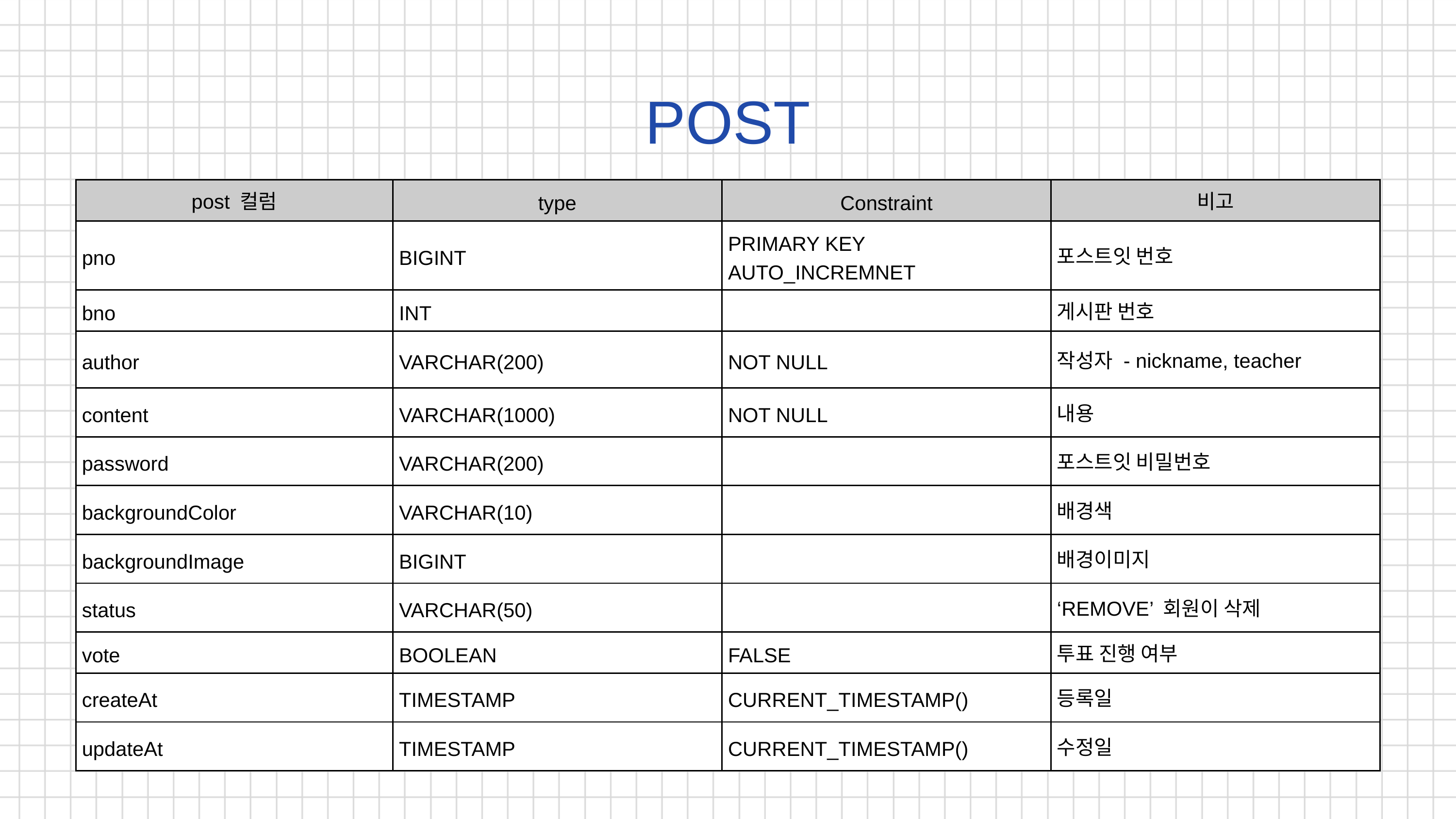

POST
| post 컬럼 | type | Constraint | 비고 |
| --- | --- | --- | --- |
| pno | BIGINT | PRIMARY KEY AUTO\_INCREMNET | 포스트잇 번호 |
| bno | INT |  | 게시판 번호 |
| author | VARCHAR(200) | NOT NULL | 작성자 - nickname, teacher |
| content | VARCHAR(1000) | NOT NULL | 내용 |
| password | VARCHAR(200) |  | 포스트잇 비밀번호 |
| backgroundColor | VARCHAR(10) |  | 배경색 |
| backgroundImage | BIGINT |  | 배경이미지 |
| status | VARCHAR(50) |  | ‘REMOVE’ 회원이 삭제 |
| vote | BOOLEAN | FALSE | 투표 진행 여부 |
| createAt | TIMESTAMP | CURRENT\_TIMESTAMP() | 등록일 |
| updateAt | TIMESTAMP | CURRENT\_TIMESTAMP() | 수정일 |